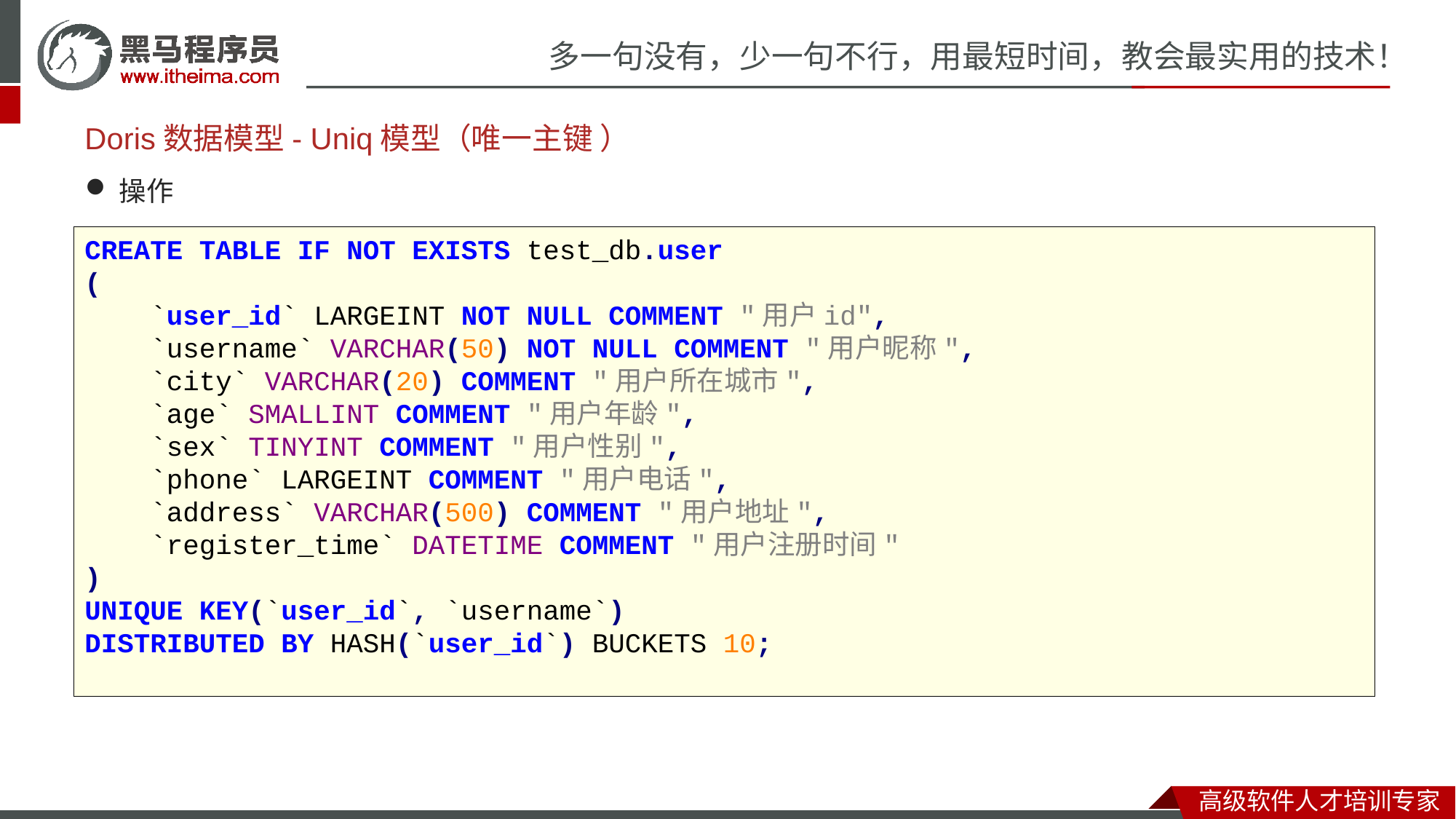

# Doris数据模型- Uniq模型（唯一主键 ）

操作
CREATE TABLE IF NOT EXISTS test_db.user
(
    `user_id` LARGEINT NOT NULL COMMENT "用户id",
    `username` VARCHAR(50) NOT NULL COMMENT "用户昵称",
    `city` VARCHAR(20) COMMENT "用户所在城市",
    `age` SMALLINT COMMENT "用户年龄",
    `sex` TINYINT COMMENT "用户性别",
    `phone` LARGEINT COMMENT "用户电话",
    `address` VARCHAR(500) COMMENT "用户地址",
    `register_time` DATETIME COMMENT "用户注册时间"
)
UNIQUE KEY(`user_id`, `username`)
DISTRIBUTED BY HASH(`user_id`) BUCKETS 10;